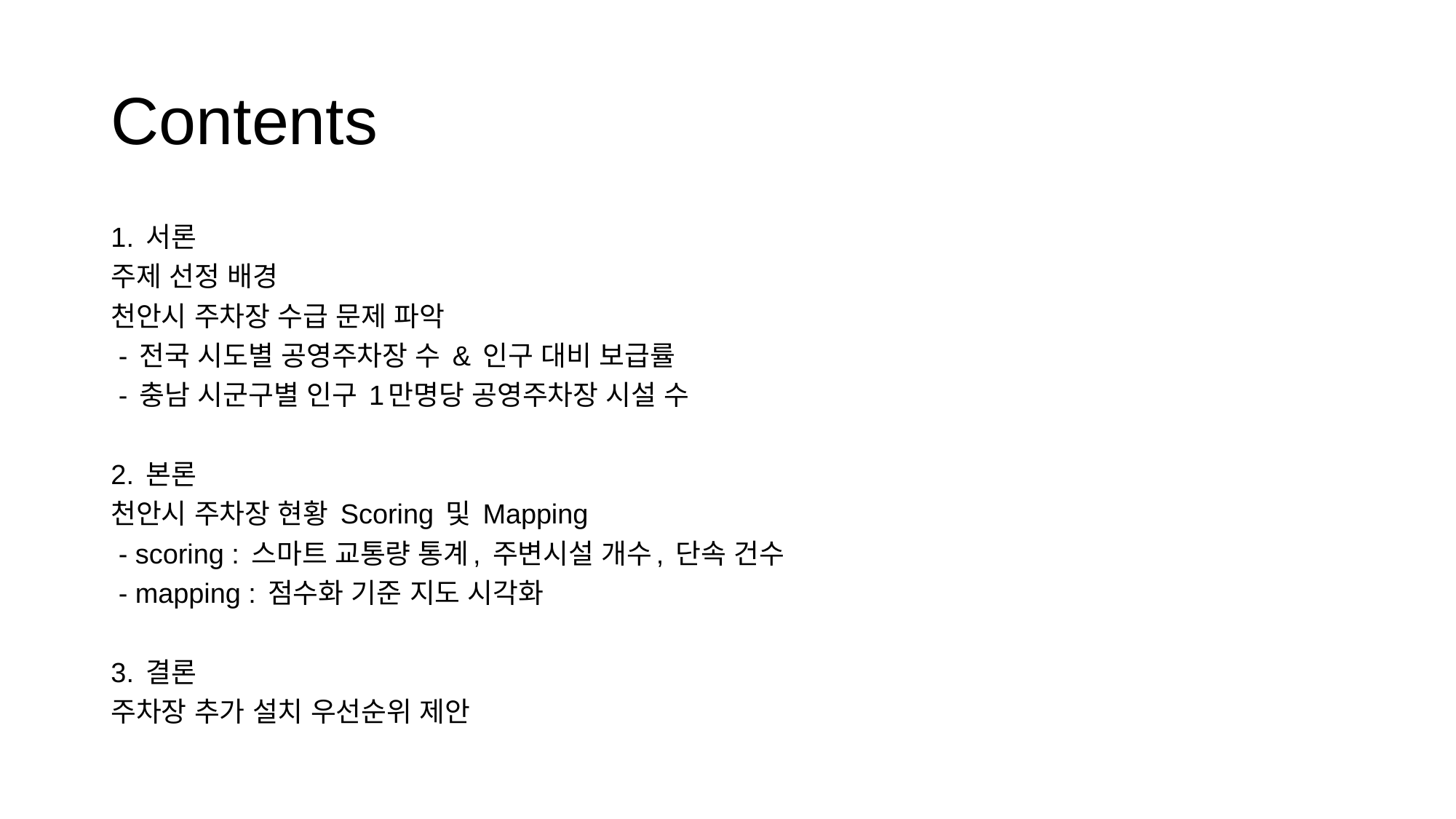

# Contents
1. 서론
주제 선정 배경
천안시 주차장 수급 문제 파악
 - 전국 시도별 공영주차장 수 & 인구 대비 보급률
 - 충남 시군구별 인구 1만명당 공영주차장 시설 수

2. 본론
천안시 주차장 현황 Scoring 및 Mapping
 - scoring : 스마트 교통량 통계, 주변시설 개수, 단속 건수
 - mapping : 점수화 기준 지도 시각화

3. 결론
주차장 추가 설치 우선순위 제안